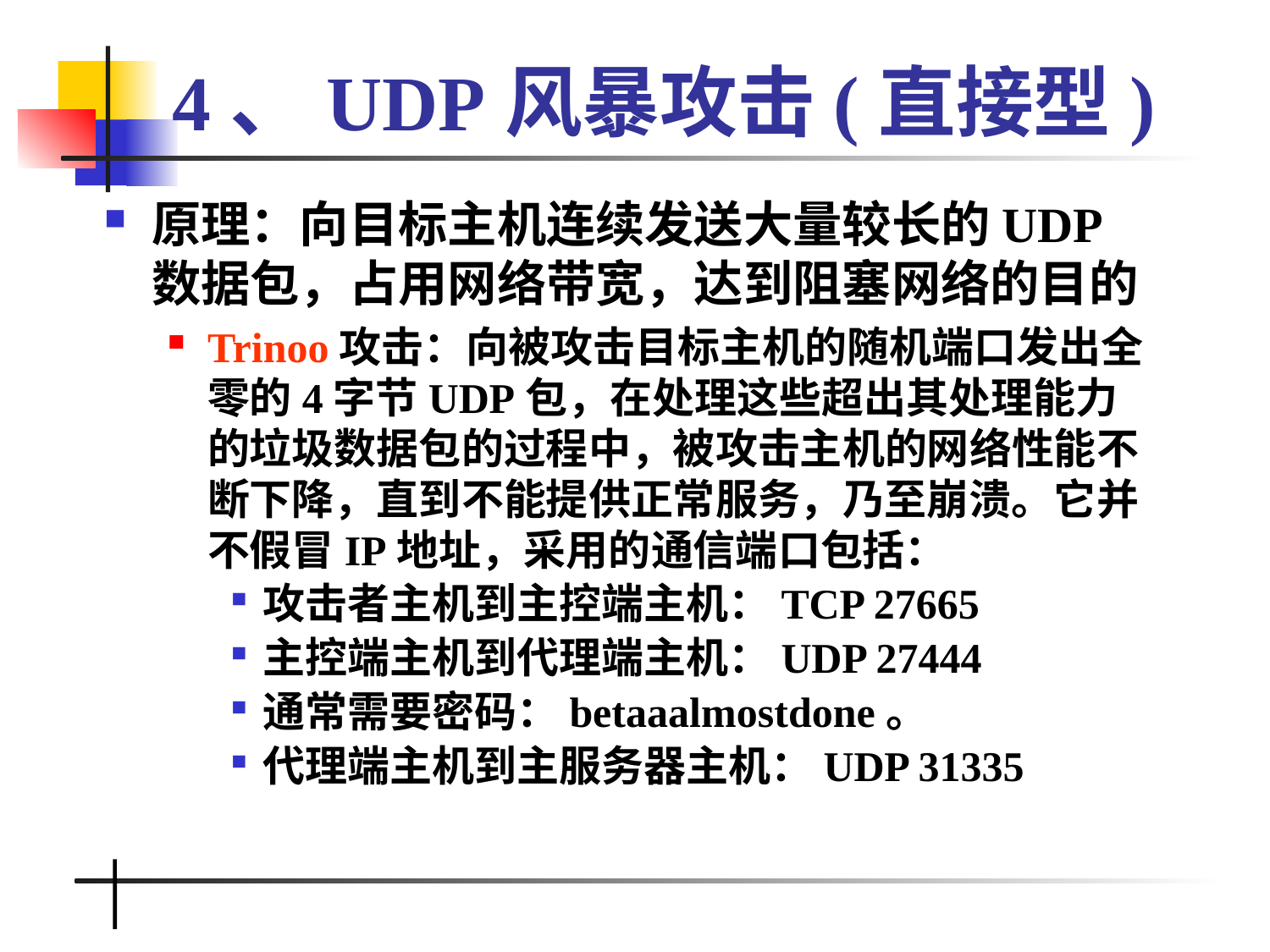

# 4、UDP风暴攻击(直接型)
原理：向目标主机连续发送大量较长的UDP数据包，占用网络带宽，达到阻塞网络的目的
Trinoo攻击：向被攻击目标主机的随机端口发出全零的4字节UDP包，在处理这些超出其处理能力的垃圾数据包的过程中，被攻击主机的网络性能不断下降，直到不能提供正常服务，乃至崩溃。它并不假冒IP地址，采用的通信端口包括：
攻击者主机到主控端主机：TCP 27665
主控端主机到代理端主机：UDP 27444
通常需要密码：betaaalmostdone。
代理端主机到主服务器主机：UDP 31335